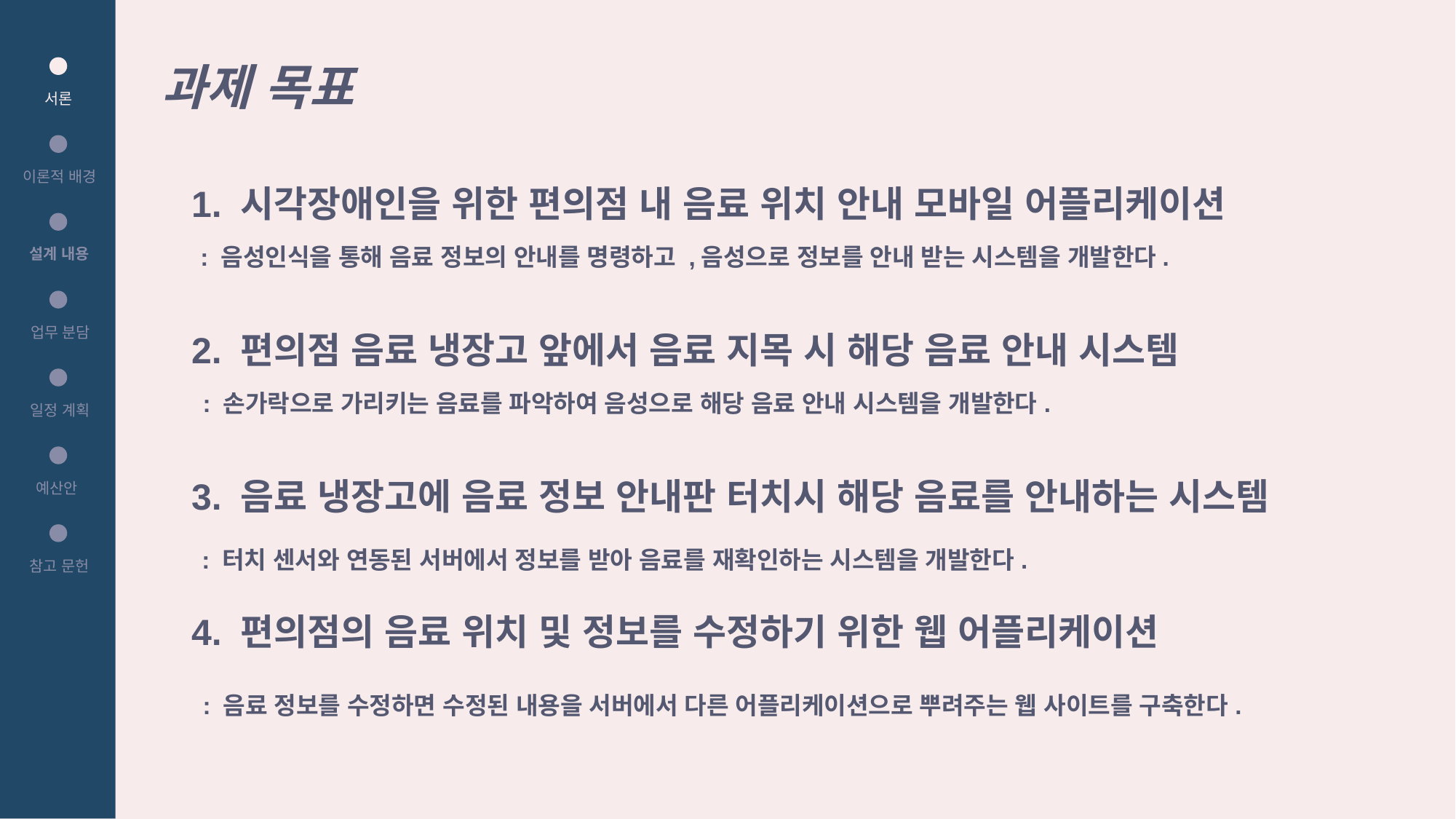

과제 목표

서론

1. 시각장애인을 위한 편의점 내 음료 위치 안내 모바일 어플리케이션
이론적 배경

: 음성인식을 통해 음료 정보의 안내를 명령하고 ,음성으로 정보를 안내 받는 시스템을 개발한다.
설계 내용

2. 편의점 음료 냉장고 앞에서 음료 지목 시 해당 음료 안내 시스템
업무 분담
: 손가락으로 가리키는 음료를 파악하여 음성으로 해당 음료 안내 시스템을 개발한다.

일정 계획

3. 음료 냉장고에 음료 정보 안내판 터치시 해당 음료를 안내하는 시스템
예산안

: 터치 센서와 연동된 서버에서 정보를 받아 음료를 재확인하는 시스템을 개발한다.
참고 문헌
4. 편의점의 음료 위치 및 정보를 수정하기 위한 웹 어플리케이션
: 음료 정보를 수정하면 수정된 내용을 서버에서 다른 어플리케이션으로 뿌려주는 웹 사이트를 구축한다.